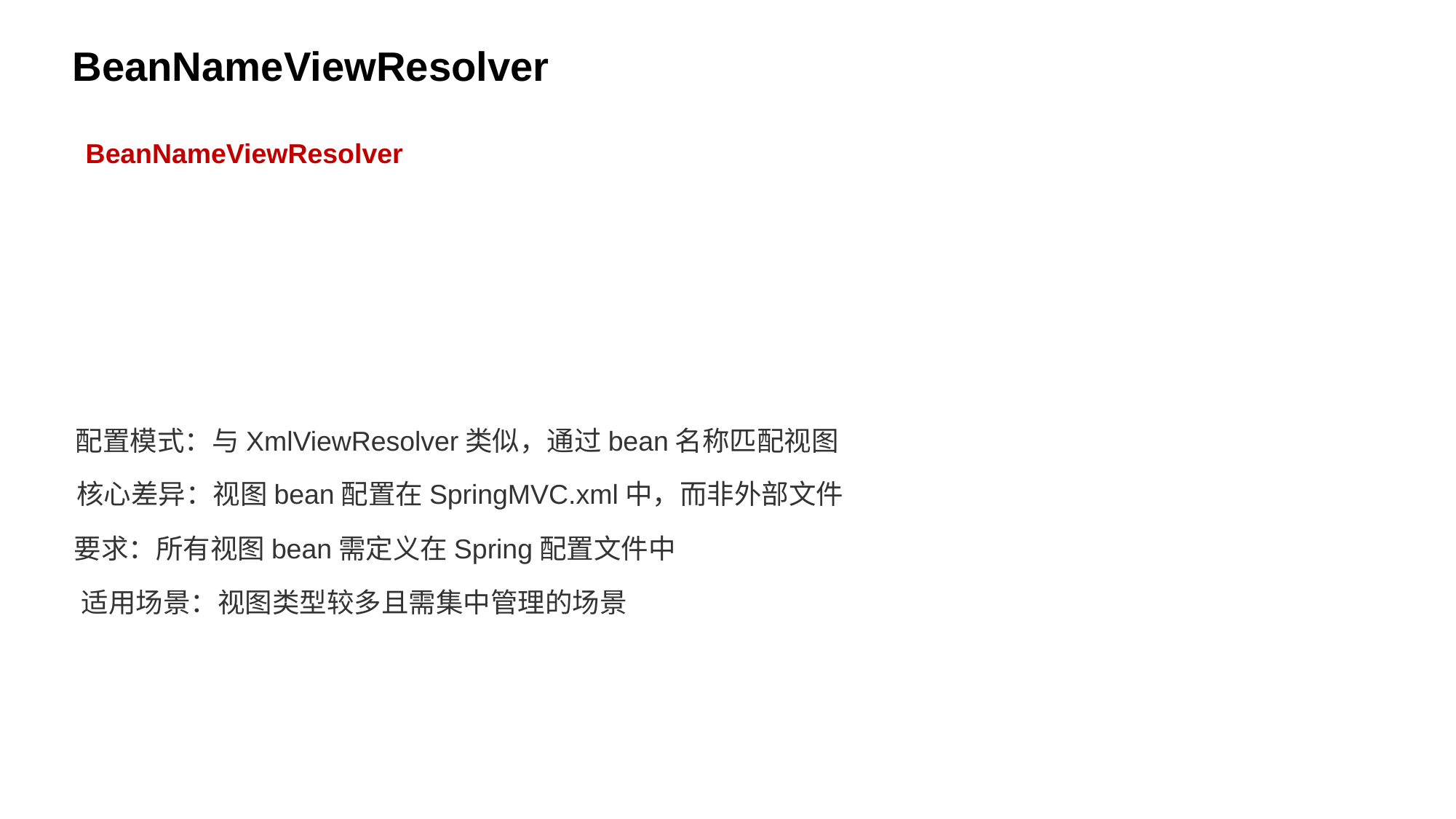

BeanNameViewResolver
BeanNameViewResolver
配置模式：与XmlViewResolver类似，通过bean名称匹配视图
核心差异：视图bean配置在SpringMVC.xml中，而非外部文件
要求：所有视图bean需定义在Spring配置文件中
适用场景：视图类型较多且需集中管理的场景